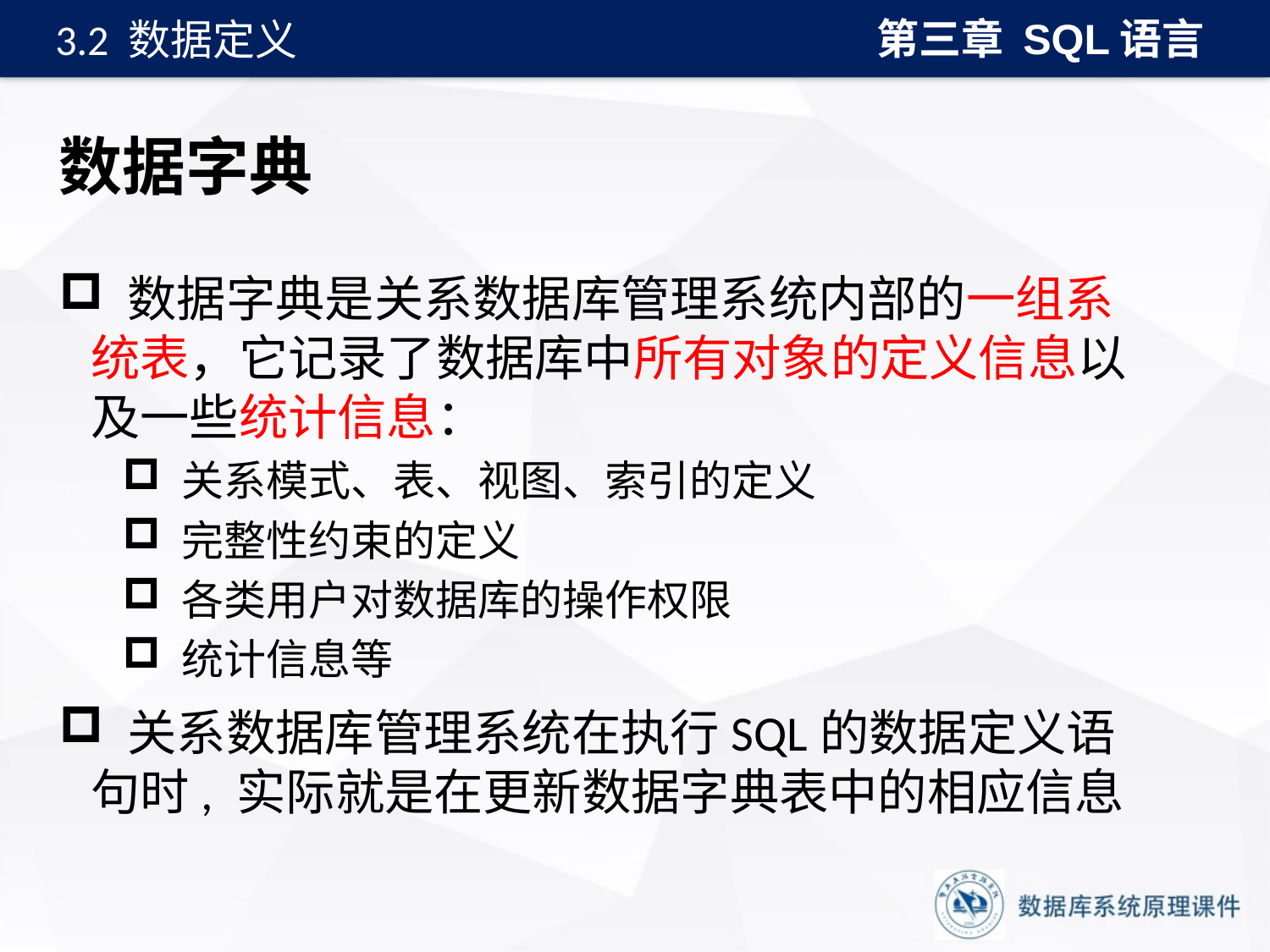

第三章 SQL语言
3.2 数据定义
# 数据字典
 数据字典是关系数据库管理系统内部的一组系统表，它记录了数据库中所有对象的定义信息以及一些统计信息：
 关系模式、表、视图、索引的定义
 完整性约束的定义
 各类用户对数据库的操作权限
 统计信息等
 关系数据库管理系统在执行SQL的数据定义语句时, 实际就是在更新数据字典表中的相应信息